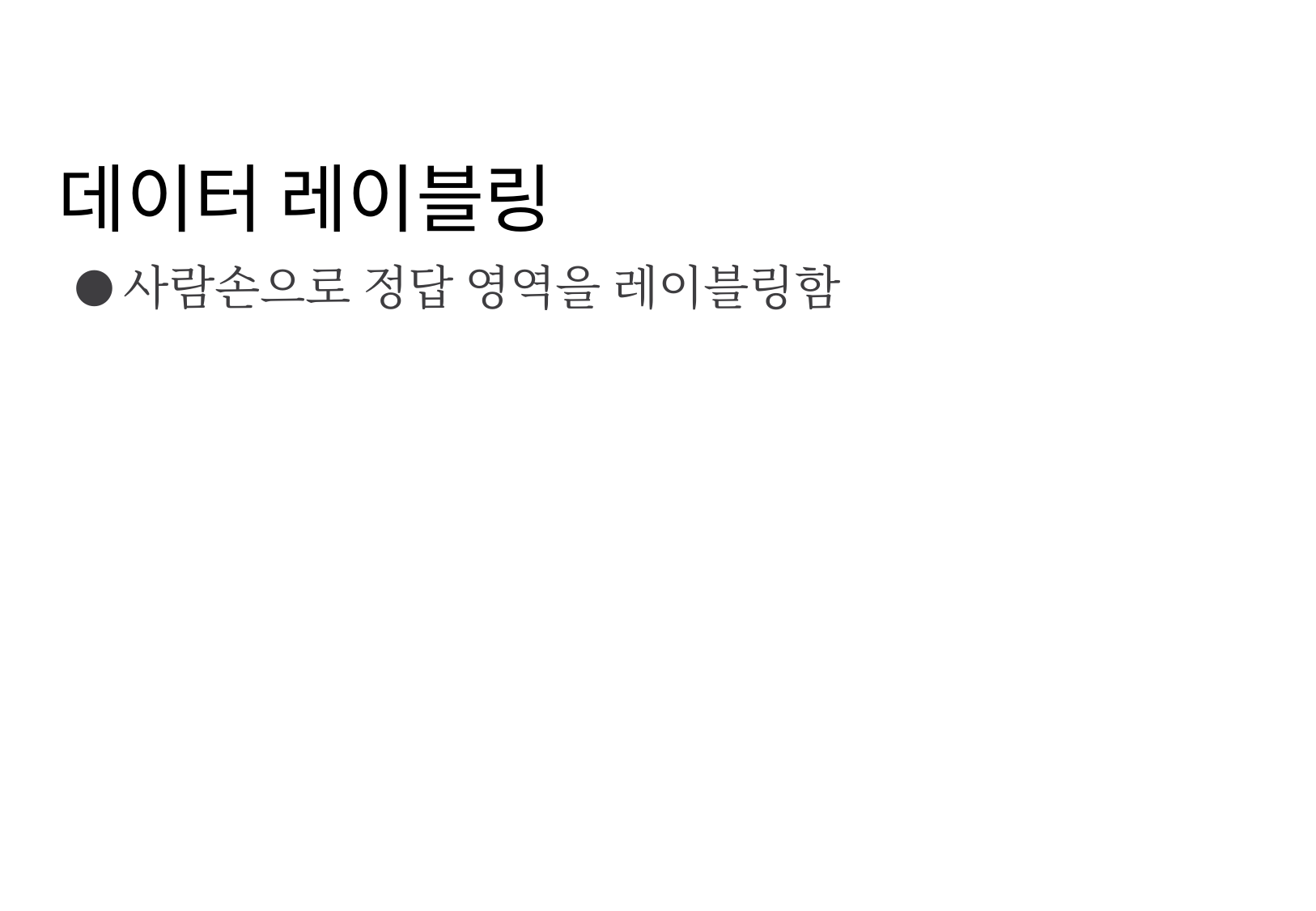

# 데이터 레이블링
사람손으로 정답 영역을 레이블링함